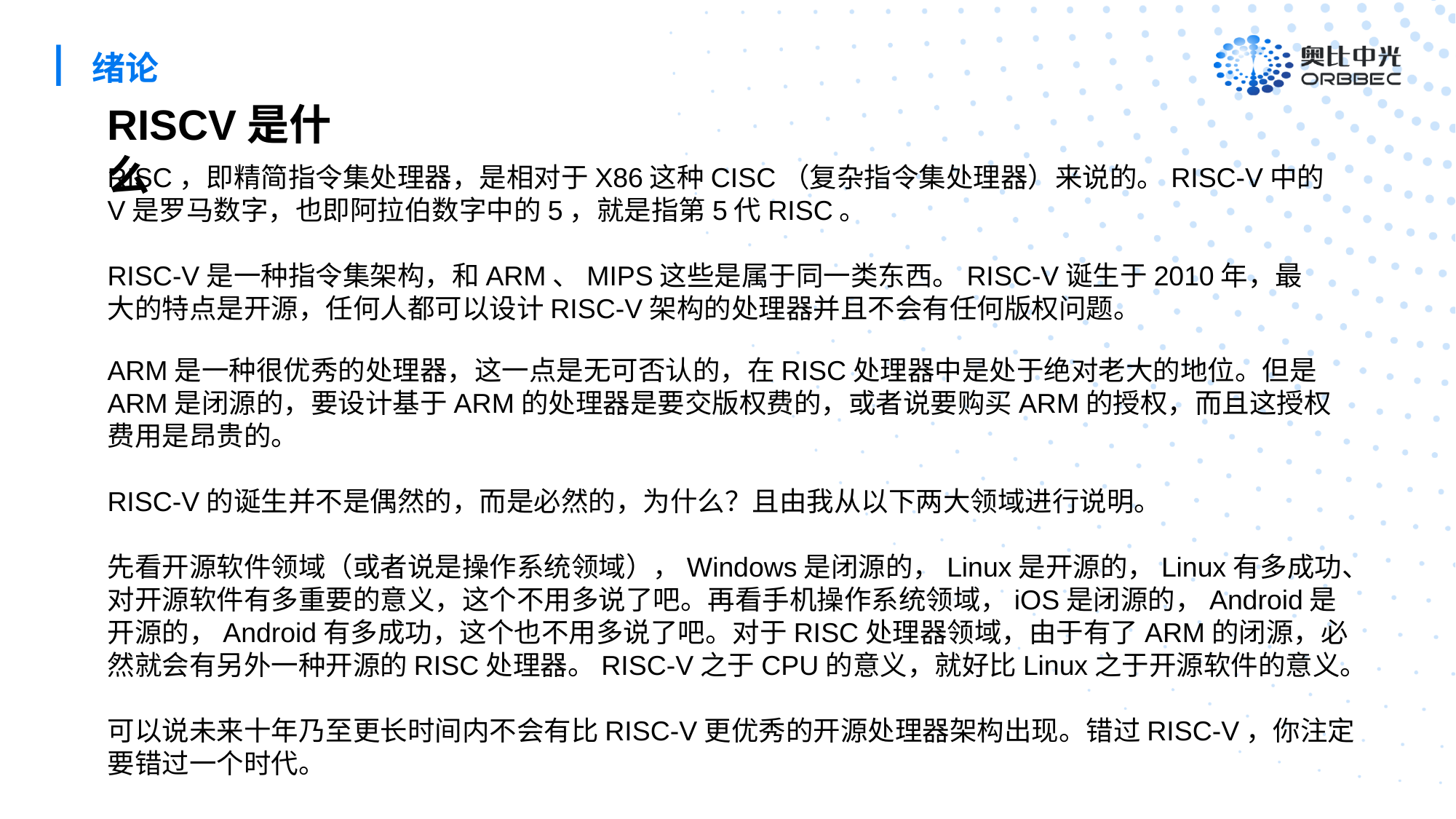

绪论
RISCV是什么
RISC，即精简指令集处理器，是相对于X86这种CISC（复杂指令集处理器）来说的。RISC-V中的V是罗马数字，也即阿拉伯数字中的5，就是指第5代RISC。

RISC-V是一种指令集架构，和ARM、MIPS这些是属于同一类东西。RISC-V诞生于2010年，最大的特点是开源，任何人都可以设计RISC-V架构的处理器并且不会有任何版权问题。
ARM是一种很优秀的处理器，这一点是无可否认的，在RISC处理器中是处于绝对老大的地位。但是ARM是闭源的，要设计基于ARM的处理器是要交版权费的，或者说要购买ARM的授权，而且这授权费用是昂贵的。

RISC-V的诞生并不是偶然的，而是必然的，为什么？且由我从以下两大领域进行说明。

先看开源软件领域（或者说是操作系统领域），Windows是闭源的，Linux是开源的，Linux有多成功、对开源软件有多重要的意义，这个不用多说了吧。再看手机操作系统领域，iOS是闭源的，Android是开源的，Android有多成功，这个也不用多说了吧。对于RISC处理器领域，由于有了ARM的闭源，必然就会有另外一种开源的RISC处理器。RISC-V之于CPU的意义，就好比Linux之于开源软件的意义。

可以说未来十年乃至更长时间内不会有比RISC-V更优秀的开源处理器架构出现。错过RISC-V，你注定要错过一个时代。
33